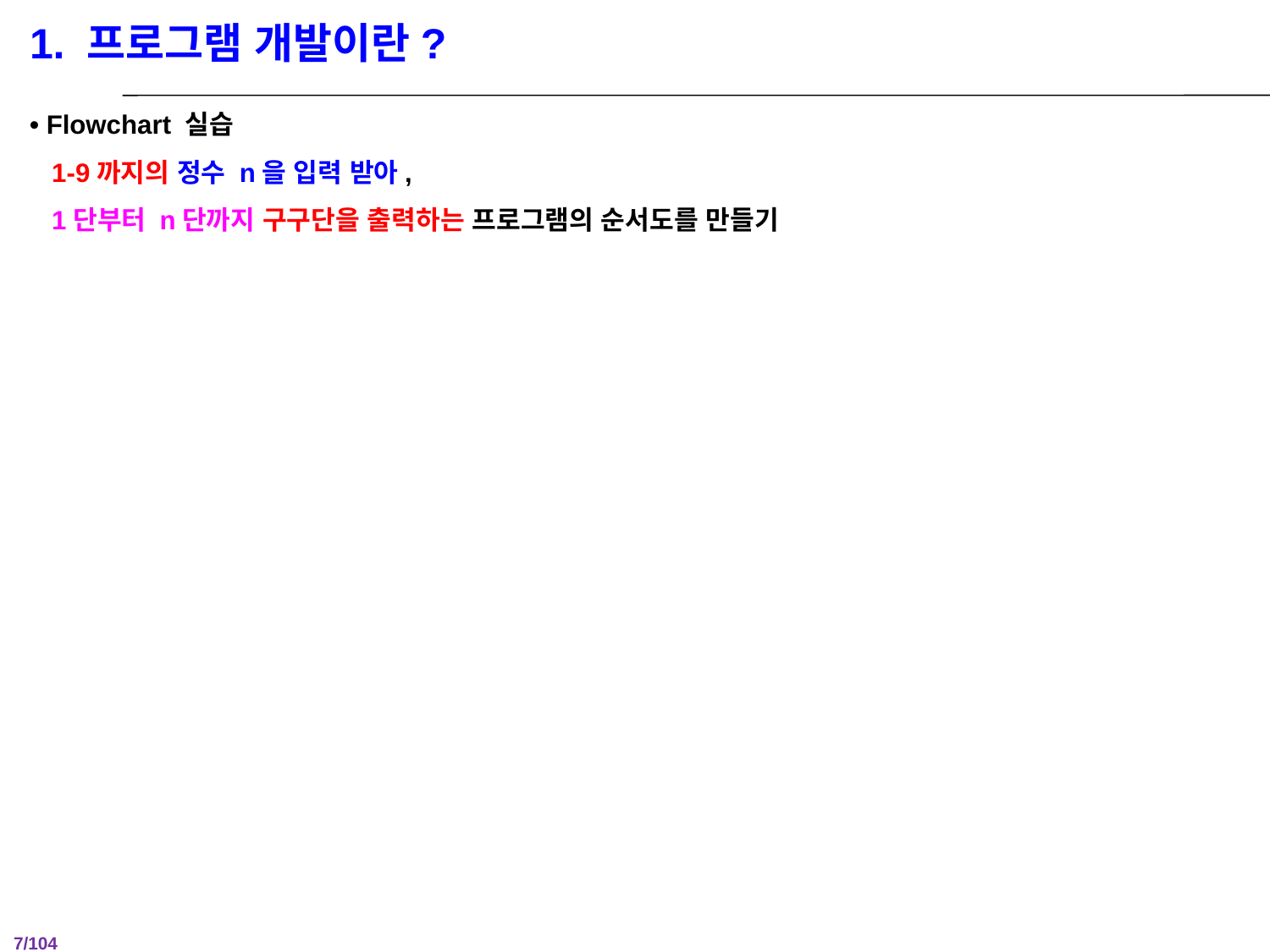

1. 프로그램 개발이란?
• Flowchart 실습
   1-9까지의 정수 n을 입력 받아,
   1단부터 n단까지 구구단을 출력하는 프로그램의 순서도를 만들기